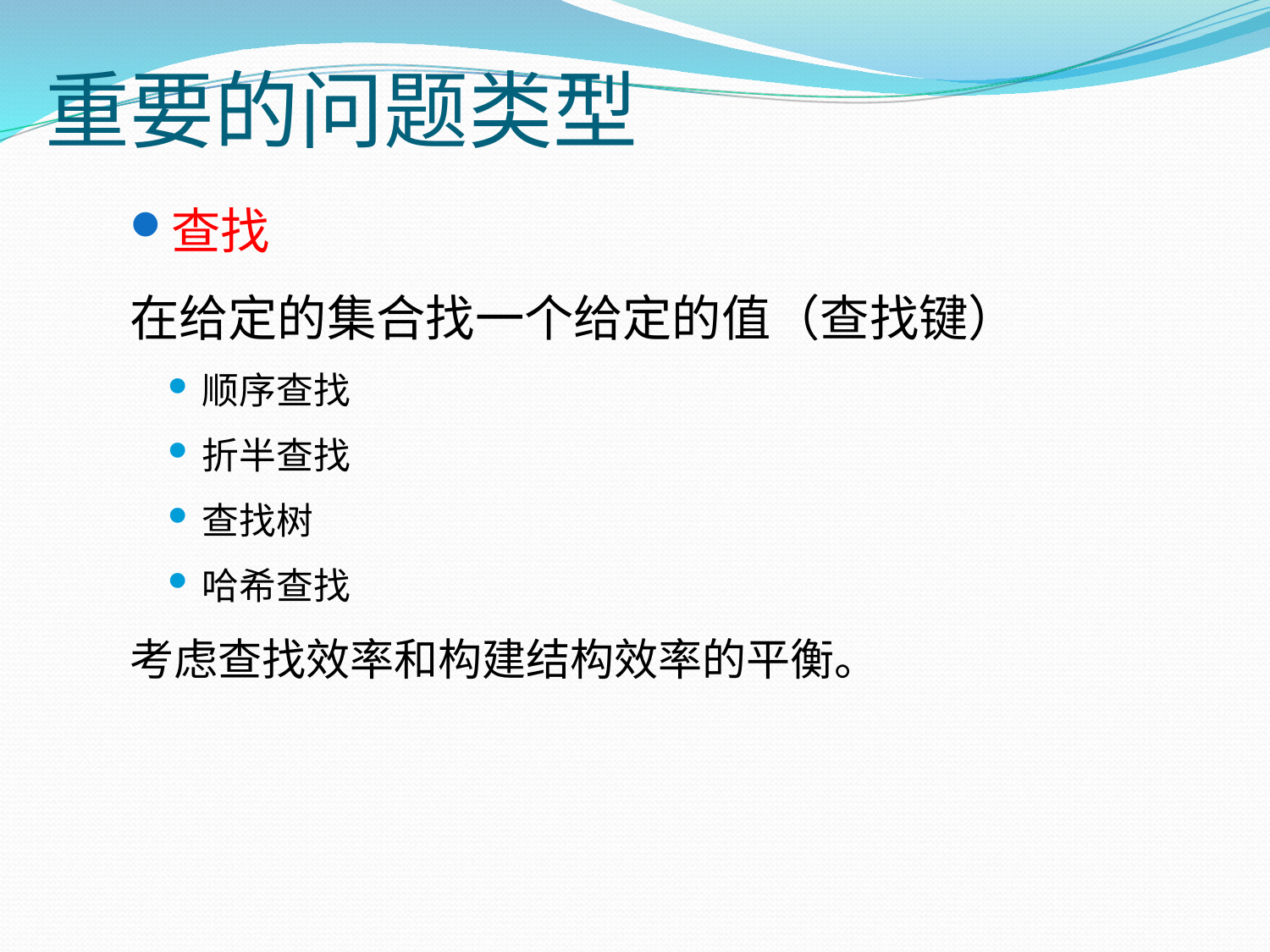

# 重要的问题类型
查找
在给定的集合找一个给定的值（查找键）
顺序查找
折半查找
查找树
哈希查找
考虑查找效率和构建结构效率的平衡。